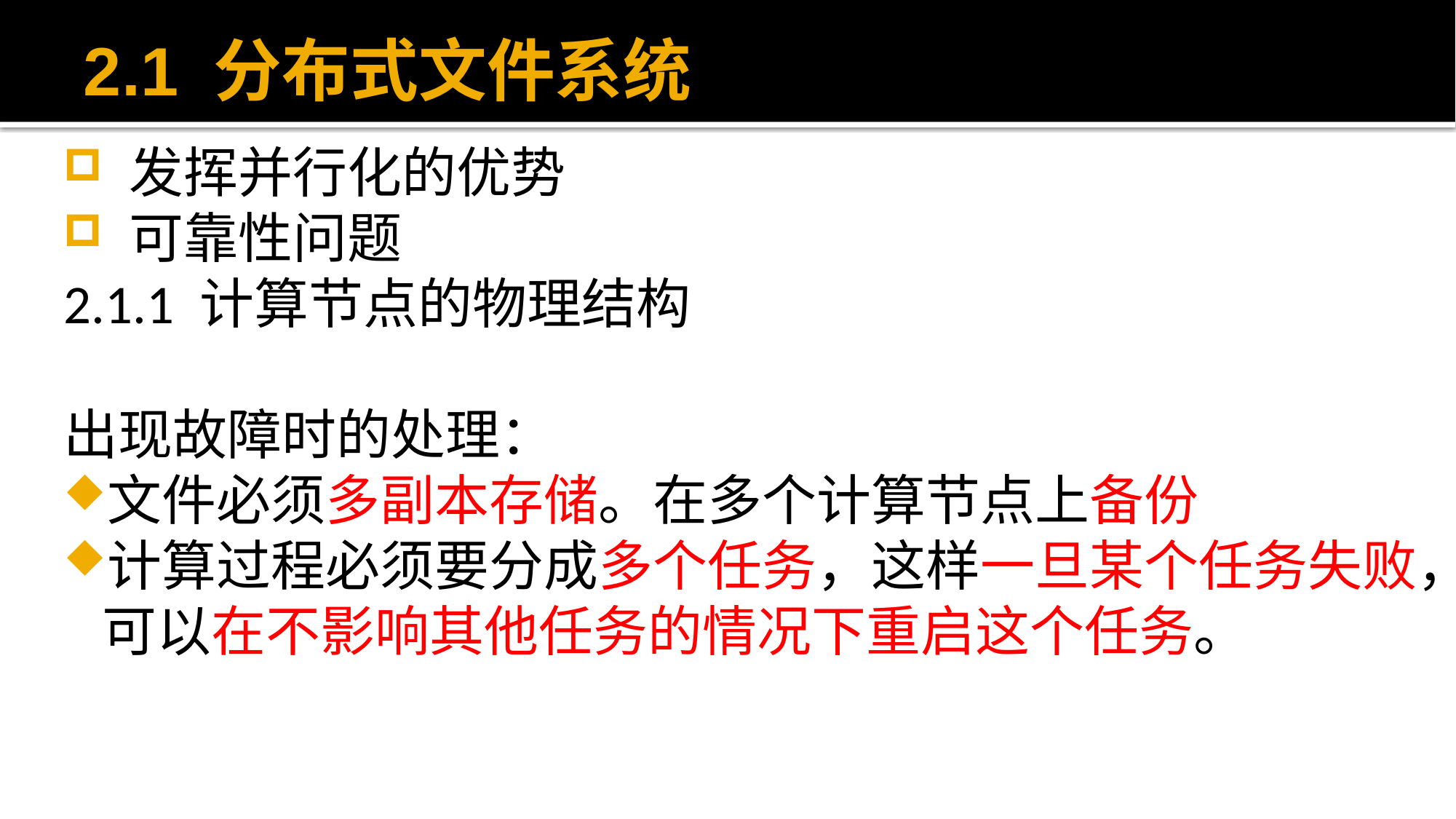

# 2.1 分布式文件系统
 发挥并行化的优势
 可靠性问题
2.1.1 计算节点的物理结构

出现故障时的处理：
文件必须多副本存储。在多个计算节点上备份
计算过程必须要分成多个任务，这样一旦某个任务失败，可以在不影响其他任务的情况下重启这个任务。